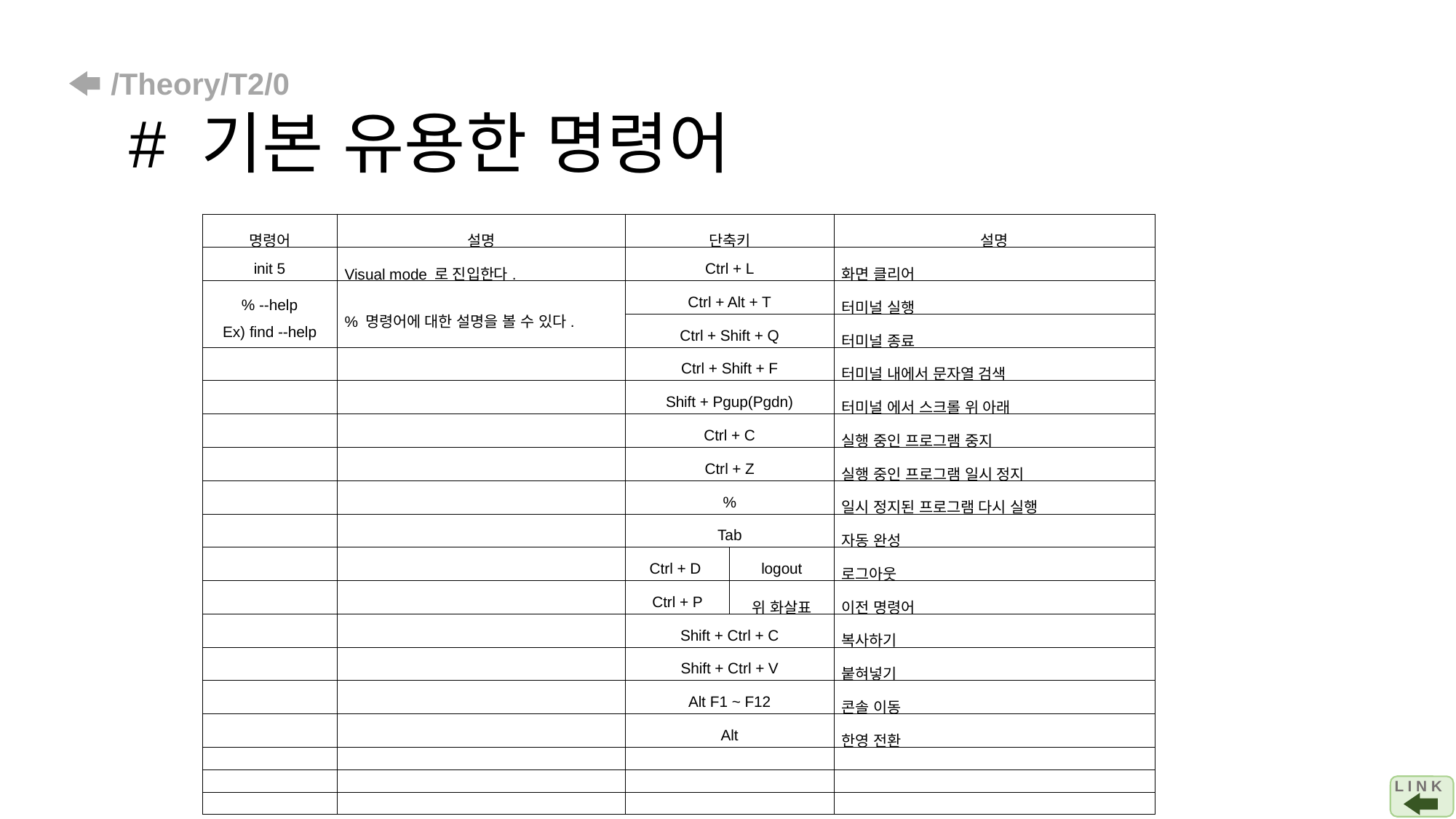

# /Theory/T2/0 # 기본 유용한 명령어

| 명령어 | 설명 | 단축키 |  | 설명 |
| --- | --- | --- | --- | --- |
| init 5 | Visual mode 로 진입한다. | Ctrl + L |  | 화면 클리어 |
| % --help Ex) find --help | % 명령어에 대한 설명을 볼 수 있다. | Ctrl + Alt + T |  | 터미널 실행 |
|  |  | Ctrl + Shift + Q |  | 터미널 종료 |
|  |  | Ctrl + Shift + F |  | 터미널 내에서 문자열 검색 |
|  |  | Shift + Pgup(Pgdn) |  | 터미널 에서 스크롤 위 아래 |
|  |  | Ctrl + C |  | 실행 중인 프로그램 중지 |
|  |  | Ctrl + Z |  | 실행 중인 프로그램 일시 정지 |
|  |  | % |  | 일시 정지된 프로그램 다시 실행 |
|  |  | Tab |  | 자동 완성 |
|  |  | Ctrl + D | logout | 로그아웃 |
|  |  | Ctrl + P | 위 화살표 | 이전 명령어 |
|  |  | Shift + Ctrl + C |  | 복사하기 |
|  |  | Shift + Ctrl + V |  | 붙혀넣기 |
|  |  | Alt F1 ~ F12 |  | 콘솔 이동 |
|  |  | Alt |  | 한영 전환 |
|  |  |  |  |  |
|  |  |  |  |  |
|  |  |  |  |  |
L I N K